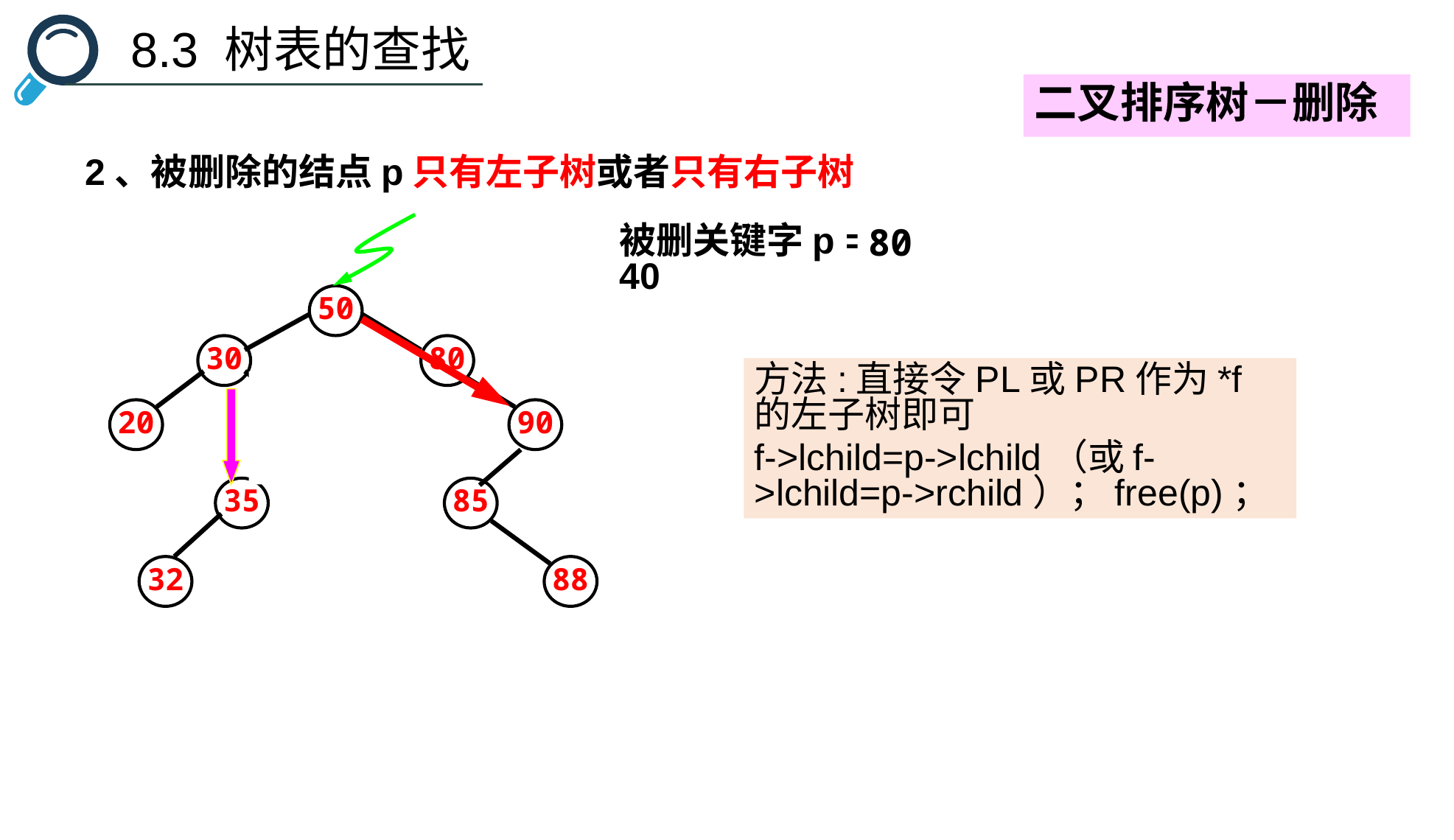

8.3 树表的查找
二叉排序树－删除
2、被删除的结点p只有左子树或者只有右子树

50

30
80

20
40
90

35
85

32
88
被删关键字p = 40
80

方法:直接令PL或PR作为*f的左子树即可
f->lchild=p->lchild（或f->lchild=p->rchild）；free(p)；